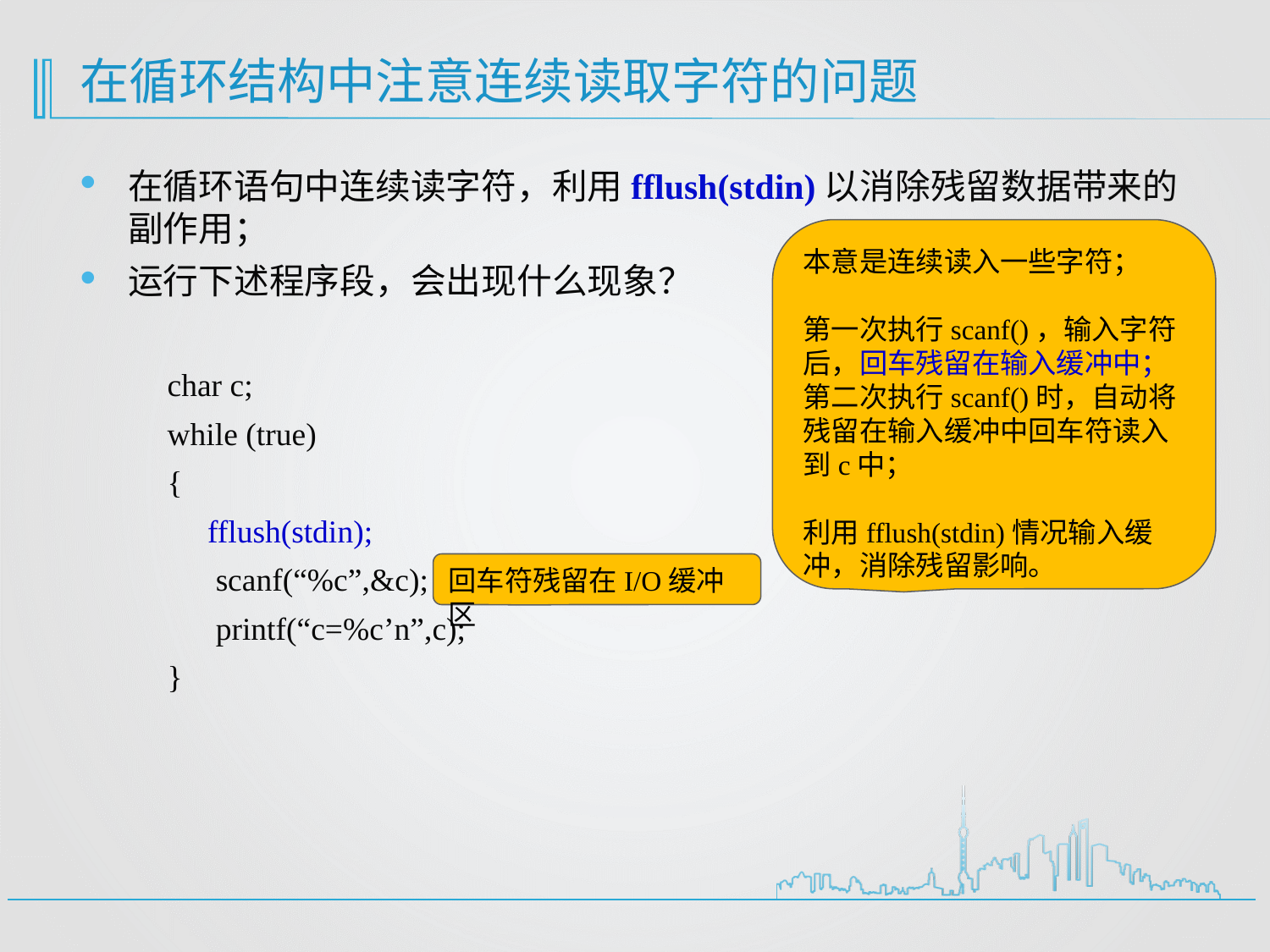

# 在循环结构中注意连续读取字符的问题
在循环语句中连续读字符，利用fflush(stdin)以消除残留数据带来的副作用；
运行下述程序段，会出现什么现象？

char c;
while (true)
{
     fflush(stdin);
      scanf(“%c”,&c);
      printf(“c=%c’n”,c);
}
本意是连续读入一些字符；

第一次执行scanf()，输入字符后，回车残留在输入缓冲中；
第二次执行scanf()时，自动将残留在输入缓冲中回车符读入到c中；

利用fflush(stdin)情况输入缓冲，消除残留影响。
回车符残留在I/O缓冲区